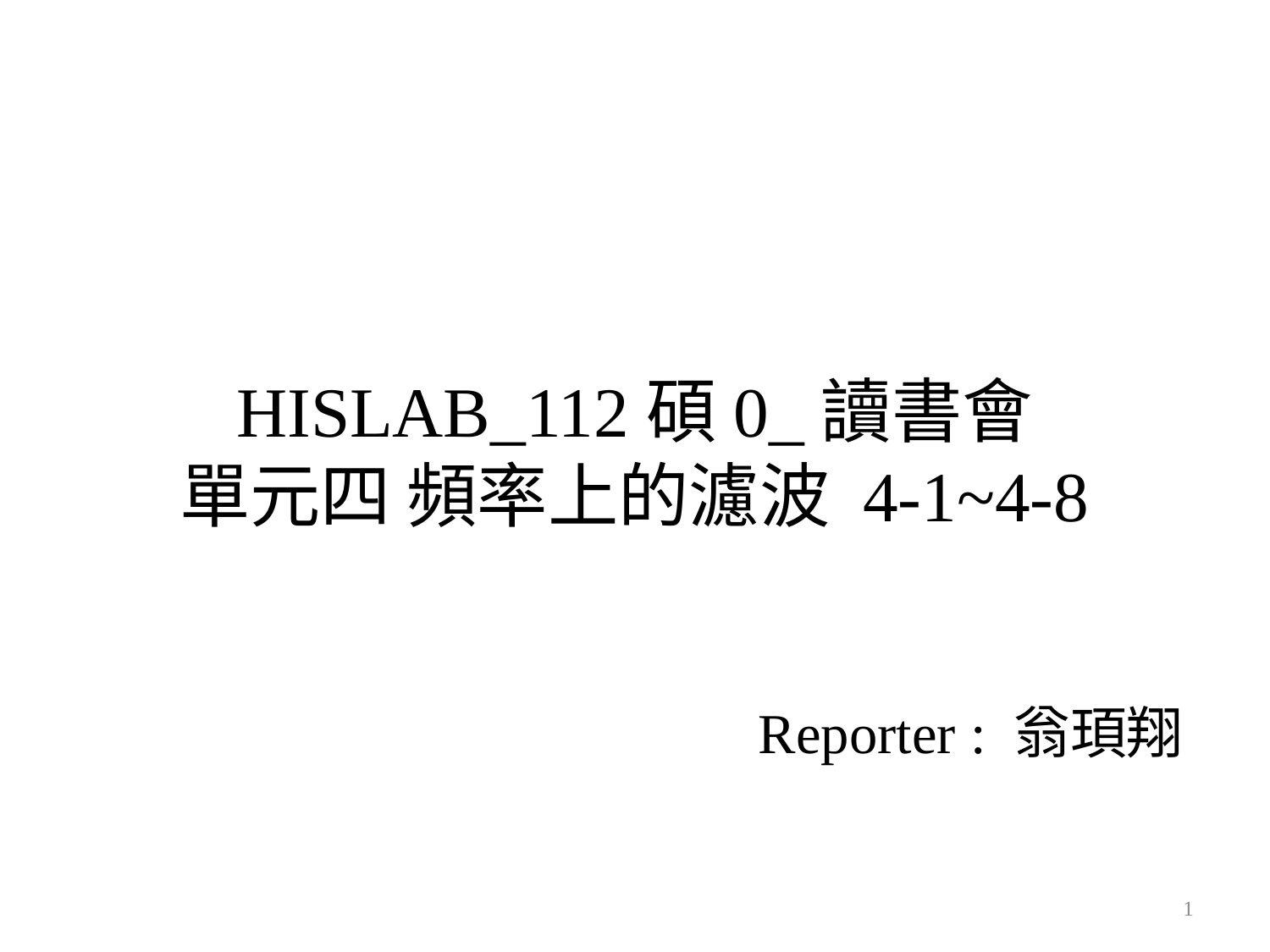

# HISLAB_112碩0_讀書會 單元四 頻率上的濾波 4-1~4-8
Reporter : 翁頊翔
1